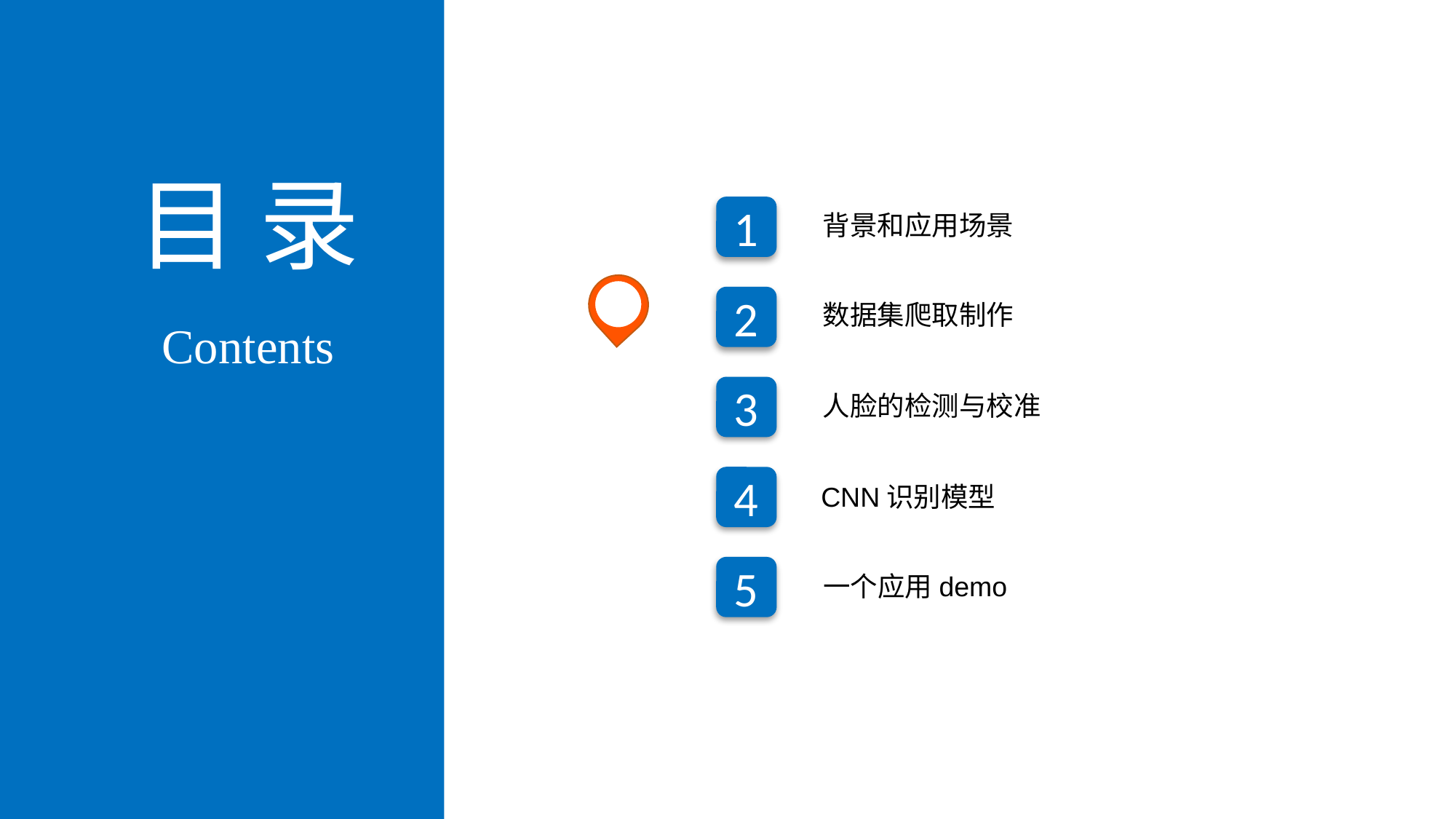

目 录
1
背景和应用场景

2
数据集爬取制作
Contents
3
人脸的检测与校准
4
CNN识别模型
5
一个应用demo